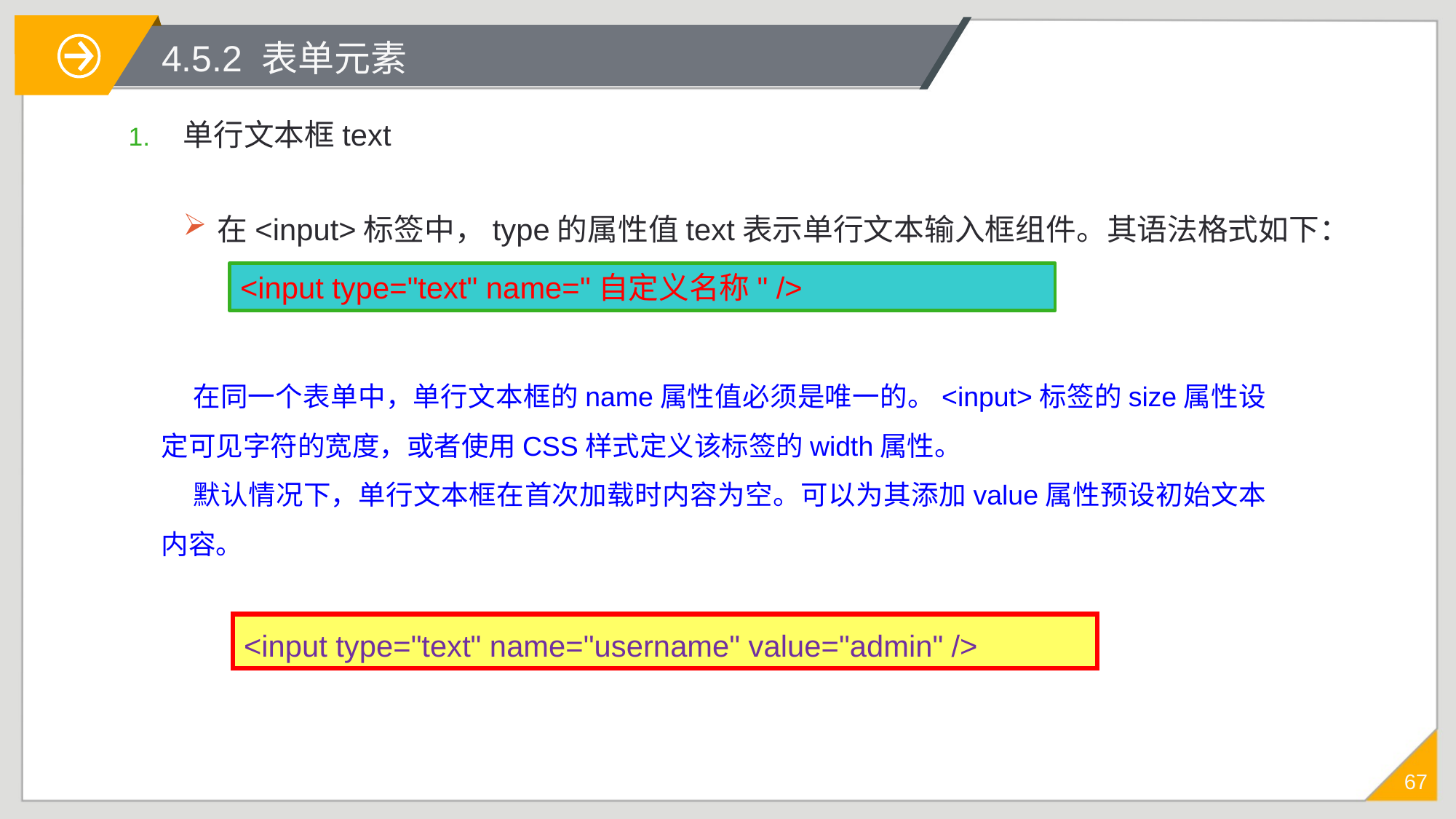

# 4.5.2 表单元素
单行文本框text

在<input>标签中，type的属性值text表示单行文本输入框组件。其语法格式如下：

<input type="text" name="自定义名称" />
在同一个表单中，单行文本框的name属性值必须是唯一的。<input>标签的size属性设定可见字符的宽度，或者使用CSS样式定义该标签的width属性。
默认情况下，单行文本框在首次加载时内容为空。可以为其添加value属性预设初始文本内容。
<input type="text" name="username" value="admin" />